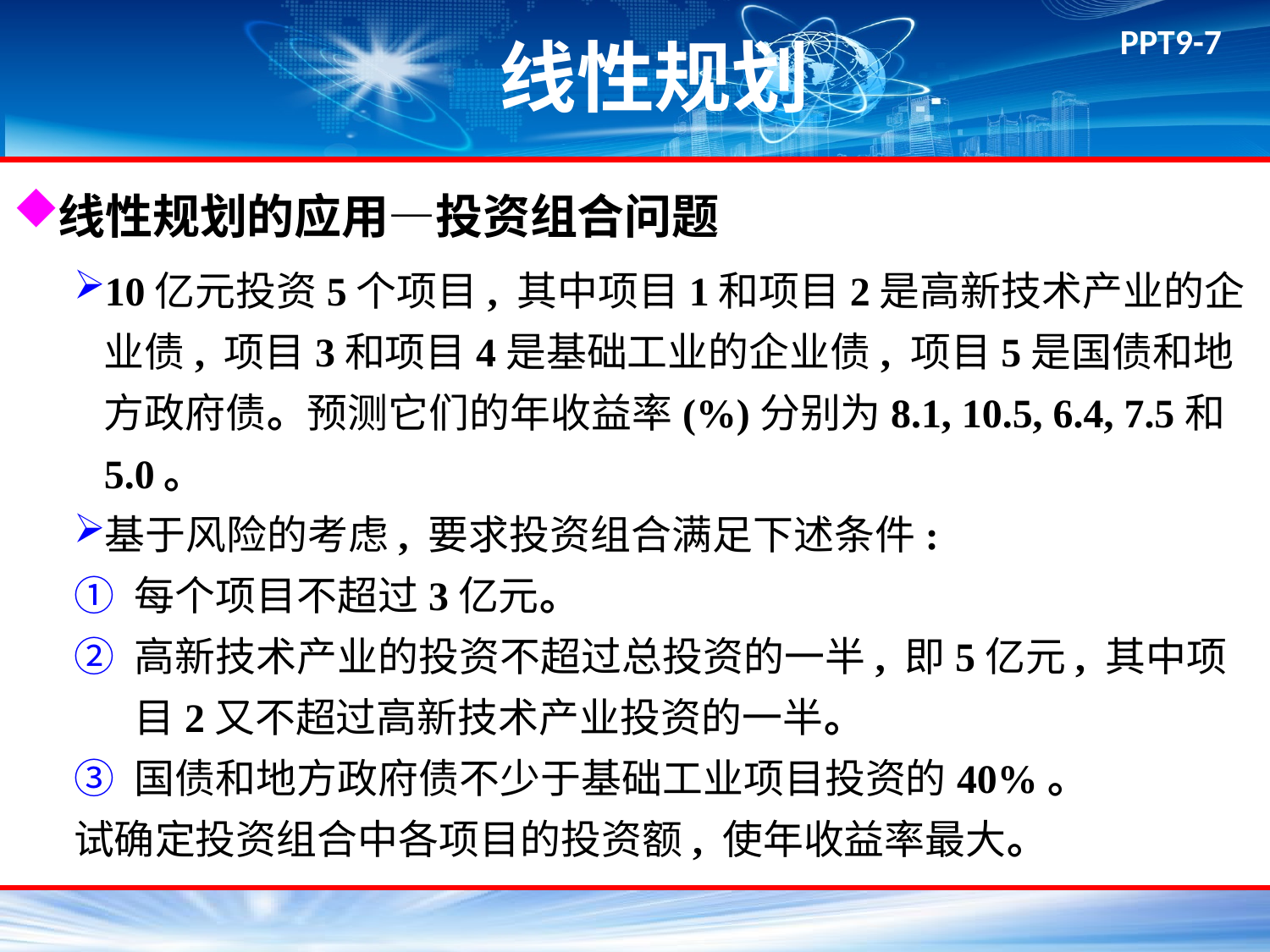

# 线性规划
线性规划的应用—投资组合问题
10亿元投资5个项目, 其中项目1和项目2是高新技术产业的企业债, 项目3和项目4是基础工业的企业债, 项目5是国债和地方政府债。预测它们的年收益率(%)分别为8.1, 10.5, 6.4, 7.5和5.0。
基于风险的考虑, 要求投资组合满足下述条件:
每个项目不超过3亿元。
高新技术产业的投资不超过总投资的一半, 即5亿元, 其中项目2又不超过高新技术产业投资的一半。
国债和地方政府债不少于基础工业项目投资的40%。
试确定投资组合中各项目的投资额, 使年收益率最大。